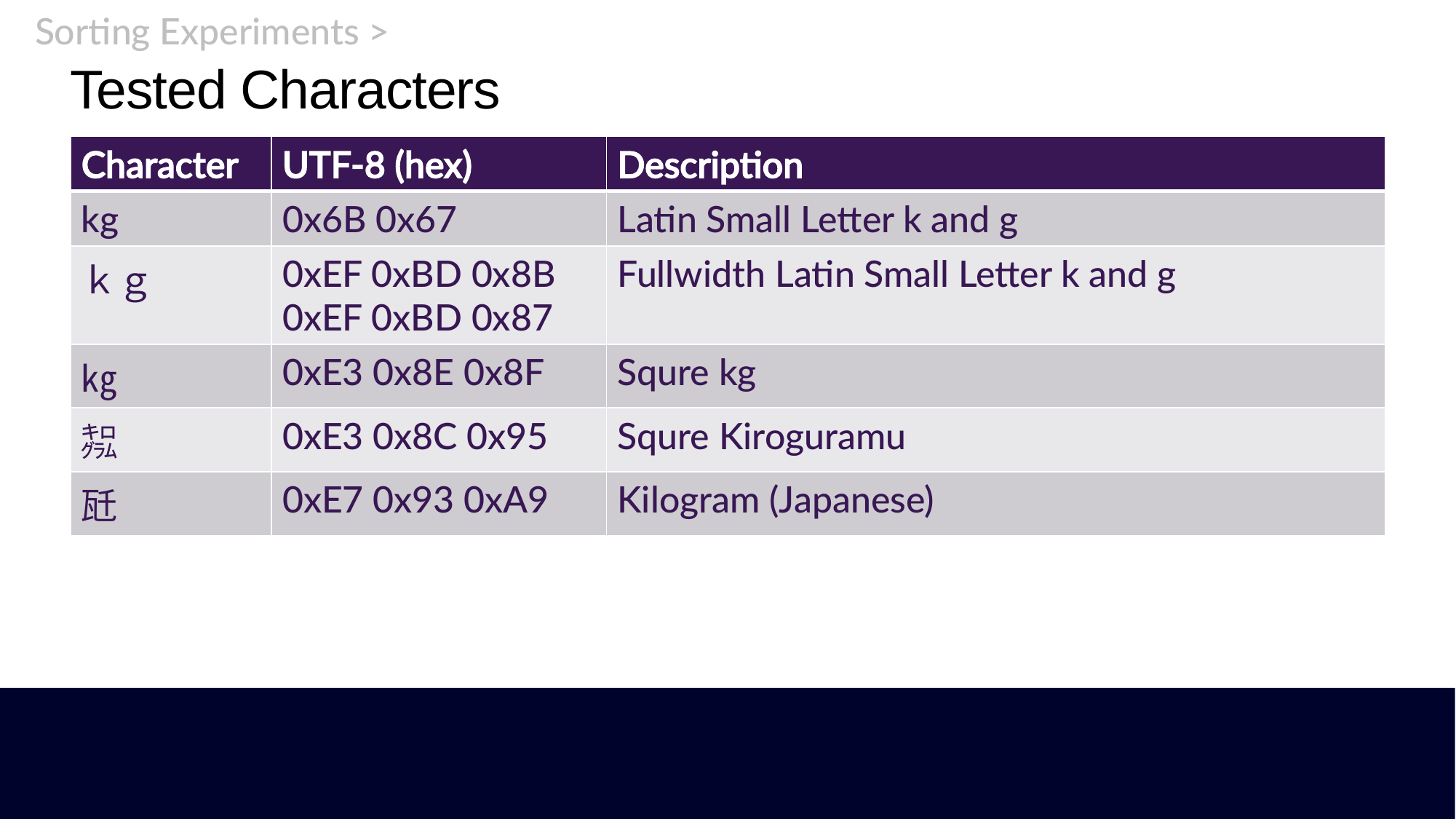

Sorting Experiments >
# Tested Characters
| Character | UTF-8 (hex) | Description |
| --- | --- | --- |
| kg | 0x6B 0x67 | Latin Small Letter k and g |
| ｋｇ | 0xEF 0xBD 0x8B 0xEF 0xBD 0x87 | Fullwidth Latin Small Letter k and g |
| ㎏ | 0xE3 0x8E 0x8F | Squre kg |
| ㌕ | 0xE3 0x8C 0x95 | Squre Kiroguramu |
| 瓩 | 0xE7 0x93 0xA9 | Kilogram (Japanese) |